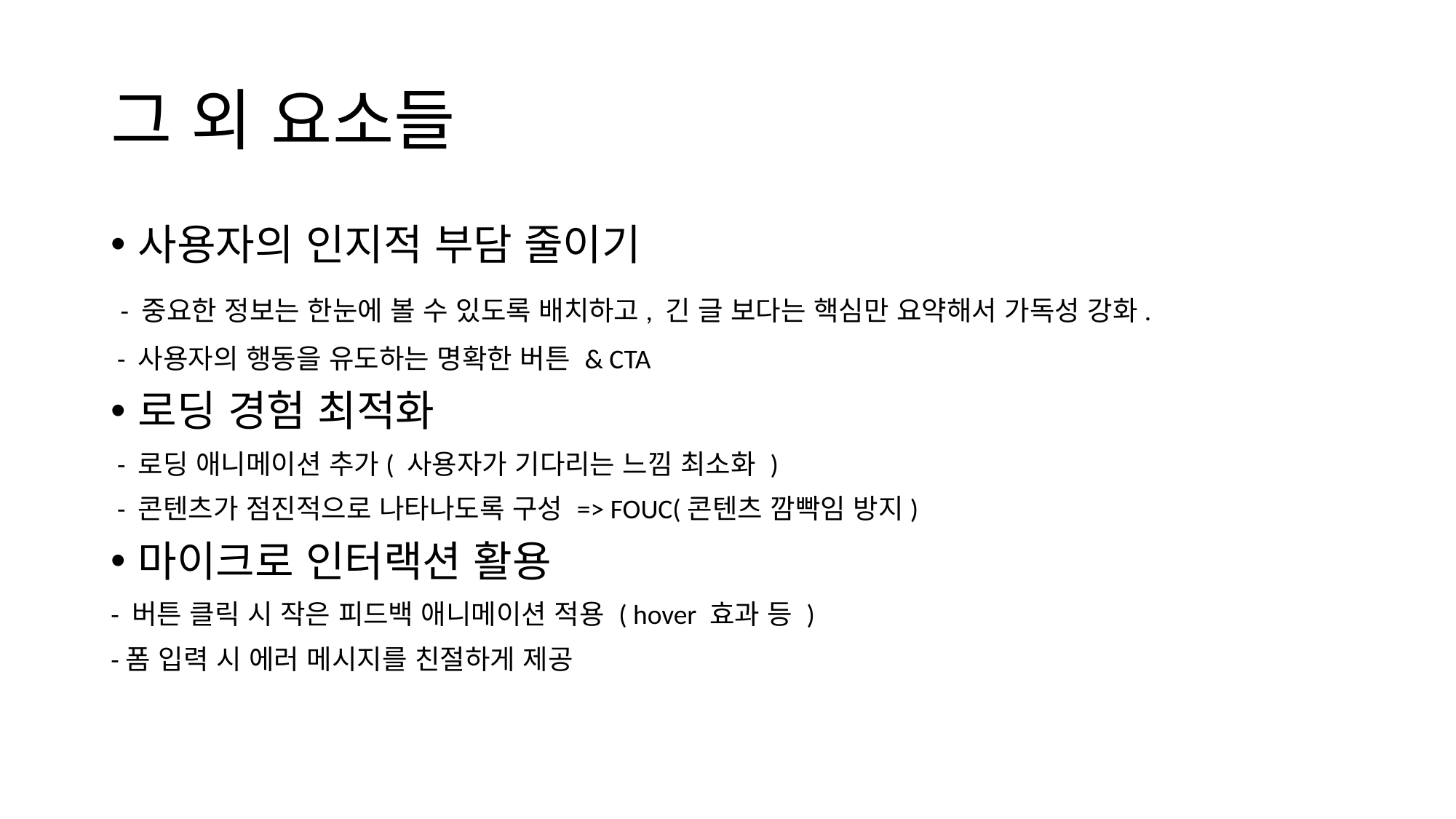

# 그 외 요소들
사용자의 인지적 부담 줄이기
 - 중요한 정보는 한눈에 볼 수 있도록 배치하고, 긴 글 보다는 핵심만 요약해서 가독성 강화.
 - 사용자의 행동을 유도하는 명확한 버튼 & CTA
로딩 경험 최적화
 - 로딩 애니메이션 추가( 사용자가 기다리는 느낌 최소화 )
 - 콘텐츠가 점진적으로 나타나도록 구성 => FOUC(콘텐츠 깜빡임 방지)
마이크로 인터랙션 활용
- 버튼 클릭 시 작은 피드백 애니메이션 적용 ( hover 효과 등 )
-폼 입력 시 에러 메시지를 친절하게 제공